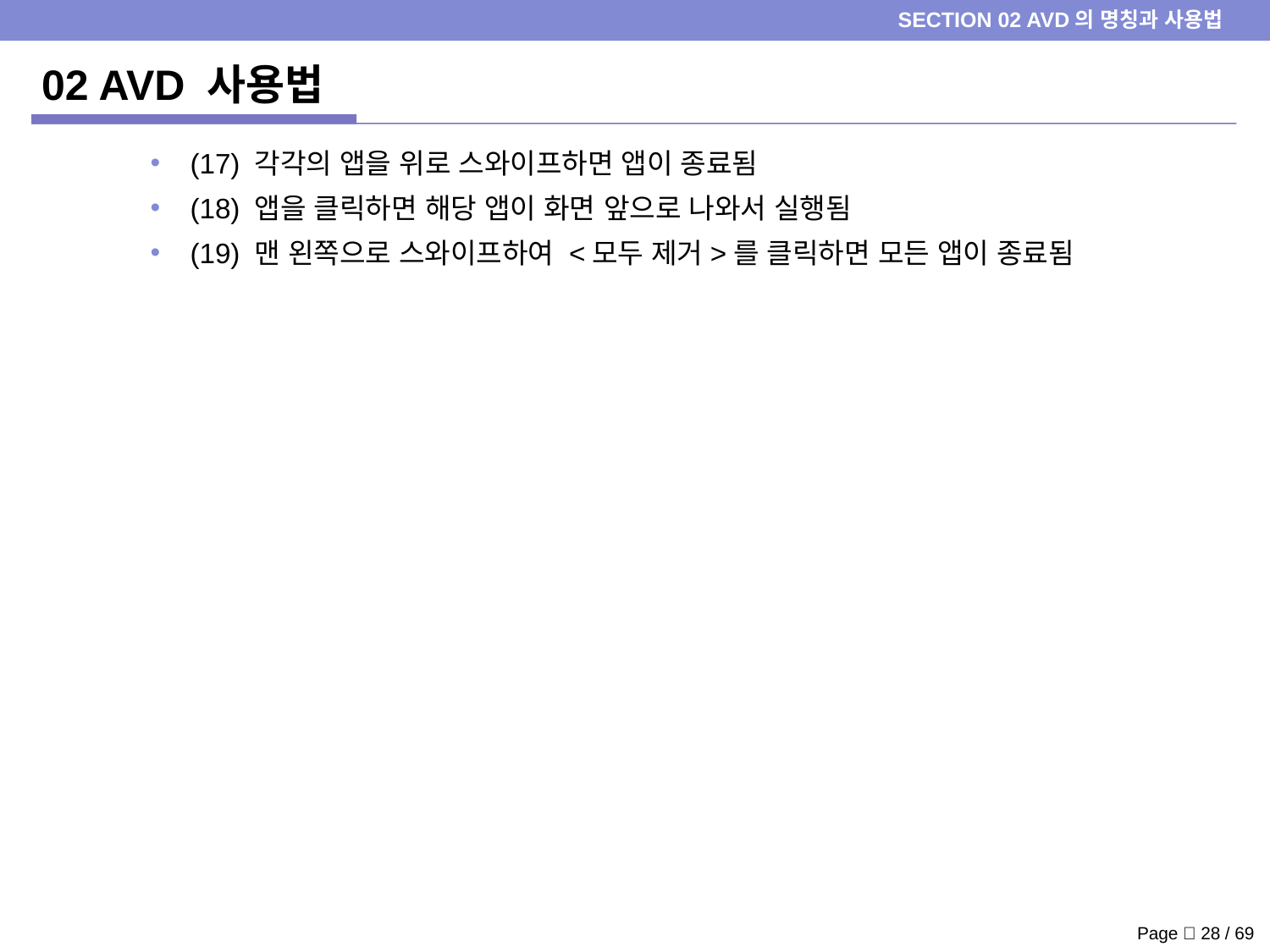

SECTION 02 AVD의 명칭과 사용법
# 02 AVD 사용법
(17) 각각의 앱을 위로 스와이프하면 앱이 종료됨
(18) 앱을 클릭하면 해당 앱이 화면 앞으로 나와서 실행됨
(19) 맨 왼쪽으로 스와이프하여 <모두 제거>를 클릭하면 모든 앱이 종료됨